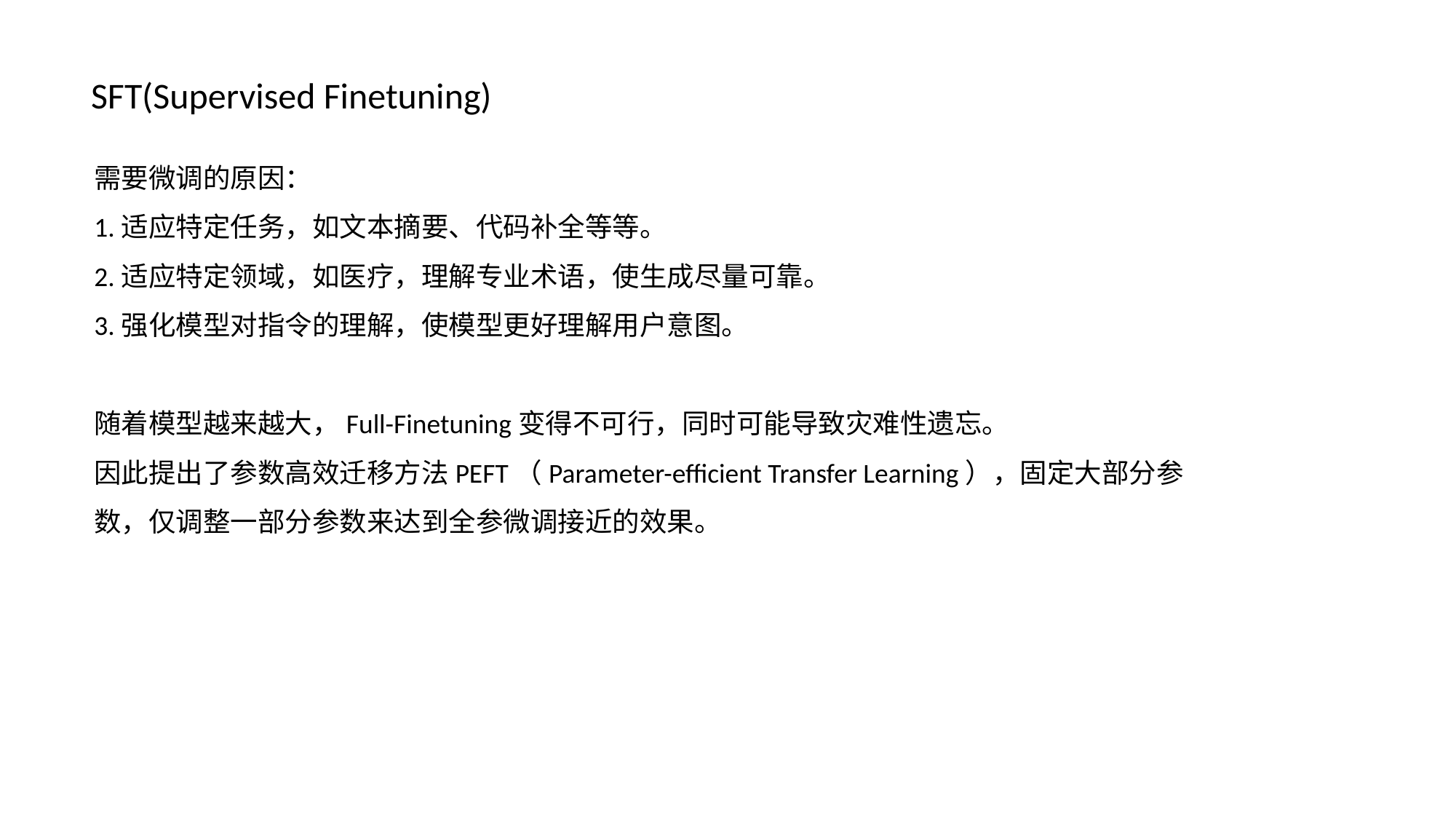

SFT(Supervised Finetuning)

需要微调的原因：
1.适应特定任务，如文本摘要、代码补全等等。
2.适应特定领域，如医疗，理解专业术语，使生成尽量可靠。
3.强化模型对指令的理解，使模型更好理解用户意图。

随着模型越来越大，Full-Finetuning变得不可行，同时可能导致灾难性遗忘。
因此提出了参数高效迁移方法PEFT（Parameter-efficient Transfer Learning），固定大部分参数，仅调整一部分参数来达到全参微调接近的效果。